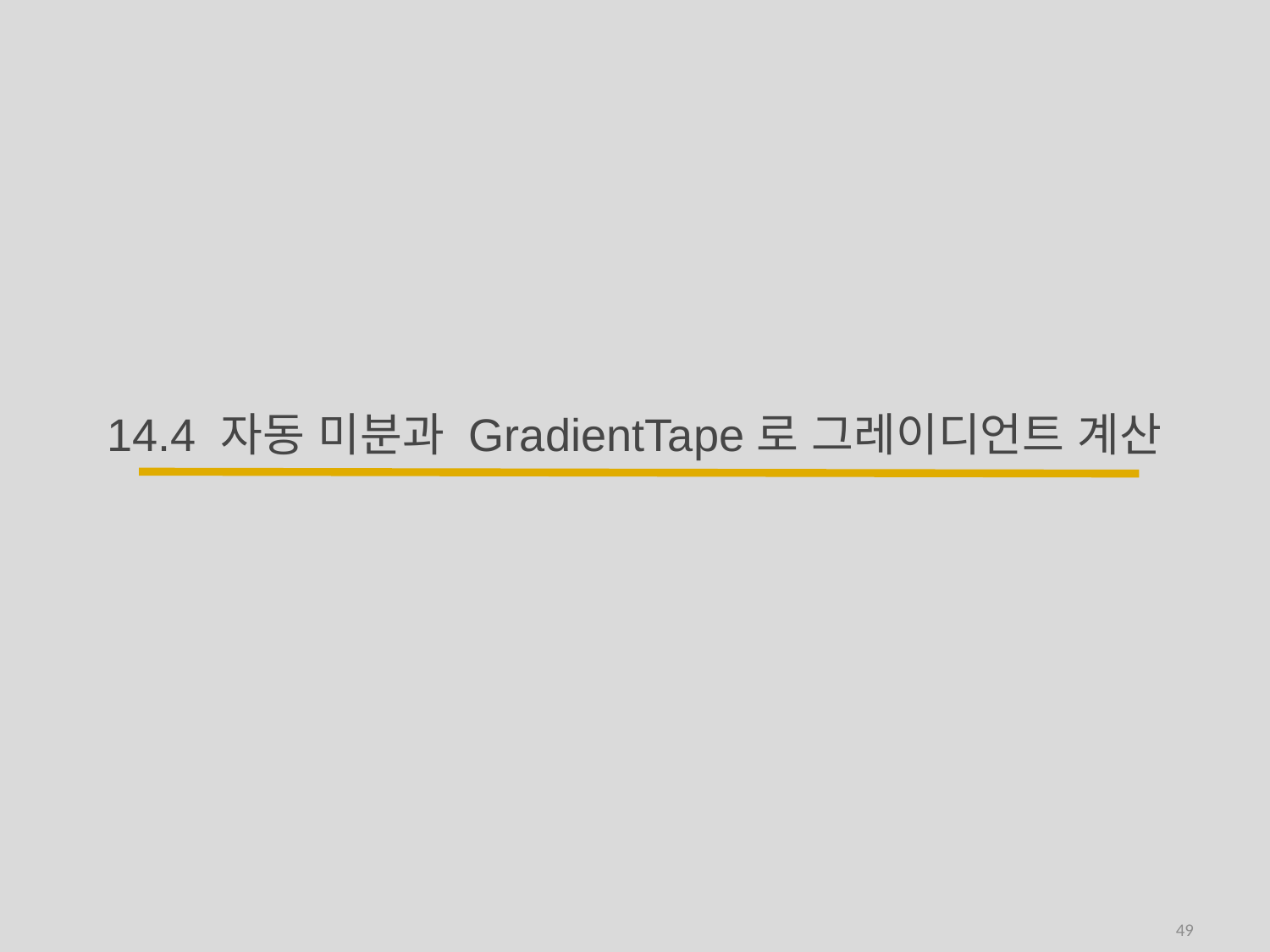

# 14.4 자동 미분과 GradientTape로 그레이디언트 계산
49